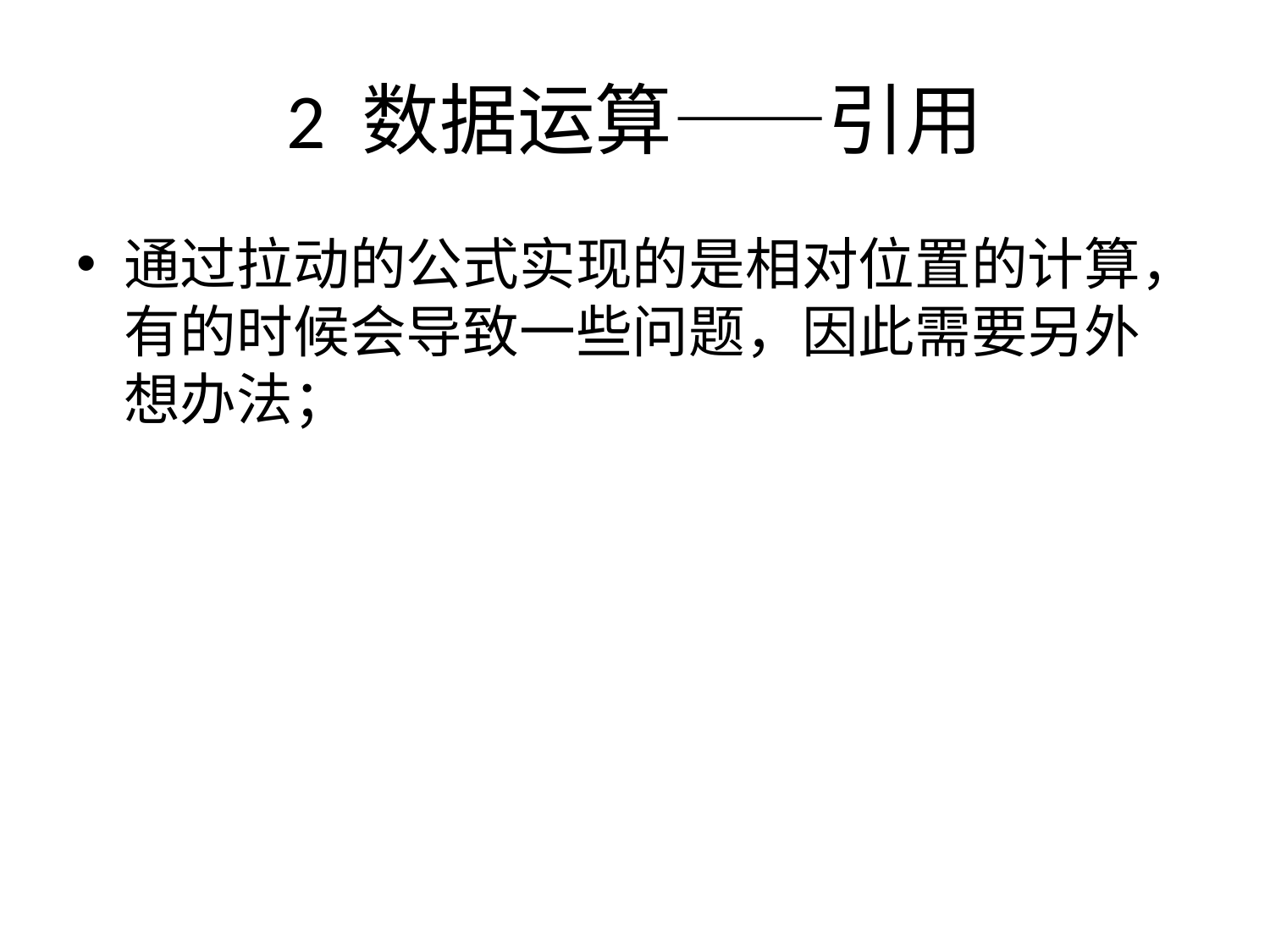

# 2 数据运算——引用
通过拉动的公式实现的是相对位置的计算，有的时候会导致一些问题，因此需要另外想办法；